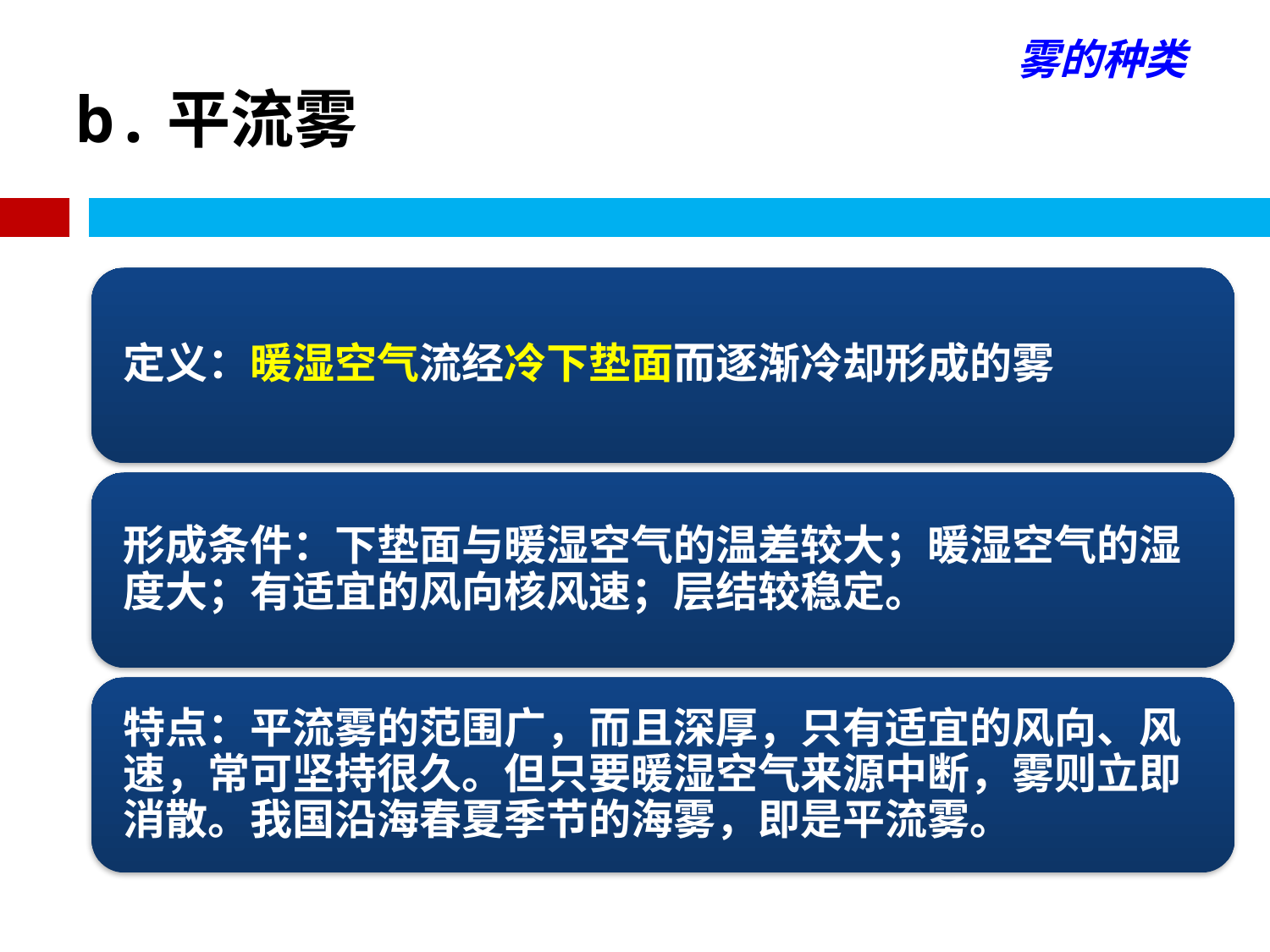

雾的种类
# b.平流雾
定义：暖湿空气流经冷下垫面而逐渐冷却形成的雾
形成条件：下垫面与暖湿空气的温差较大；暖湿空气的湿度大；有适宜的风向核风速；层结较稳定。
特点：平流雾的范围广，而且深厚，只有适宜的风向、风速，常可坚持很久。但只要暖湿空气来源中断，雾则立即消散。我国沿海春夏季节的海雾，即是平流雾。